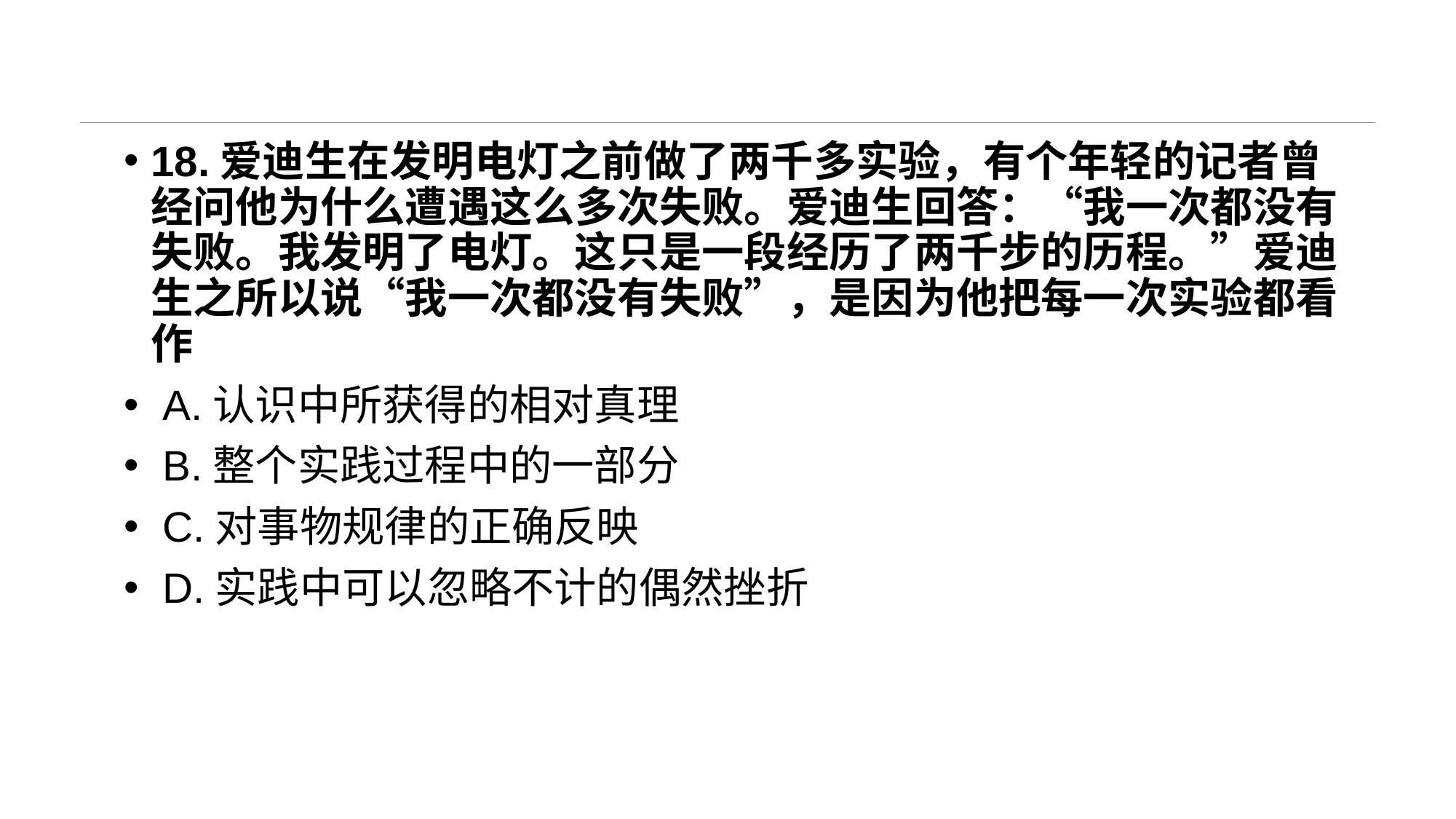

#
18.爱迪生在发明电灯之前做了两千多实验，有个年轻的记者曾经问他为什么遭遇这么多次失败。爱迪生回答：“我一次都没有失败。我发明了电灯。这只是一段经历了两千步的历程。”爱迪生之所以说“我一次都没有失败”，是因为他把每一次实验都看作
 A.认识中所获得的相对真理
 B.整个实践过程中的一部分
 C.对事物规律的正确反映
 D.实践中可以忽略不计的偶然挫折